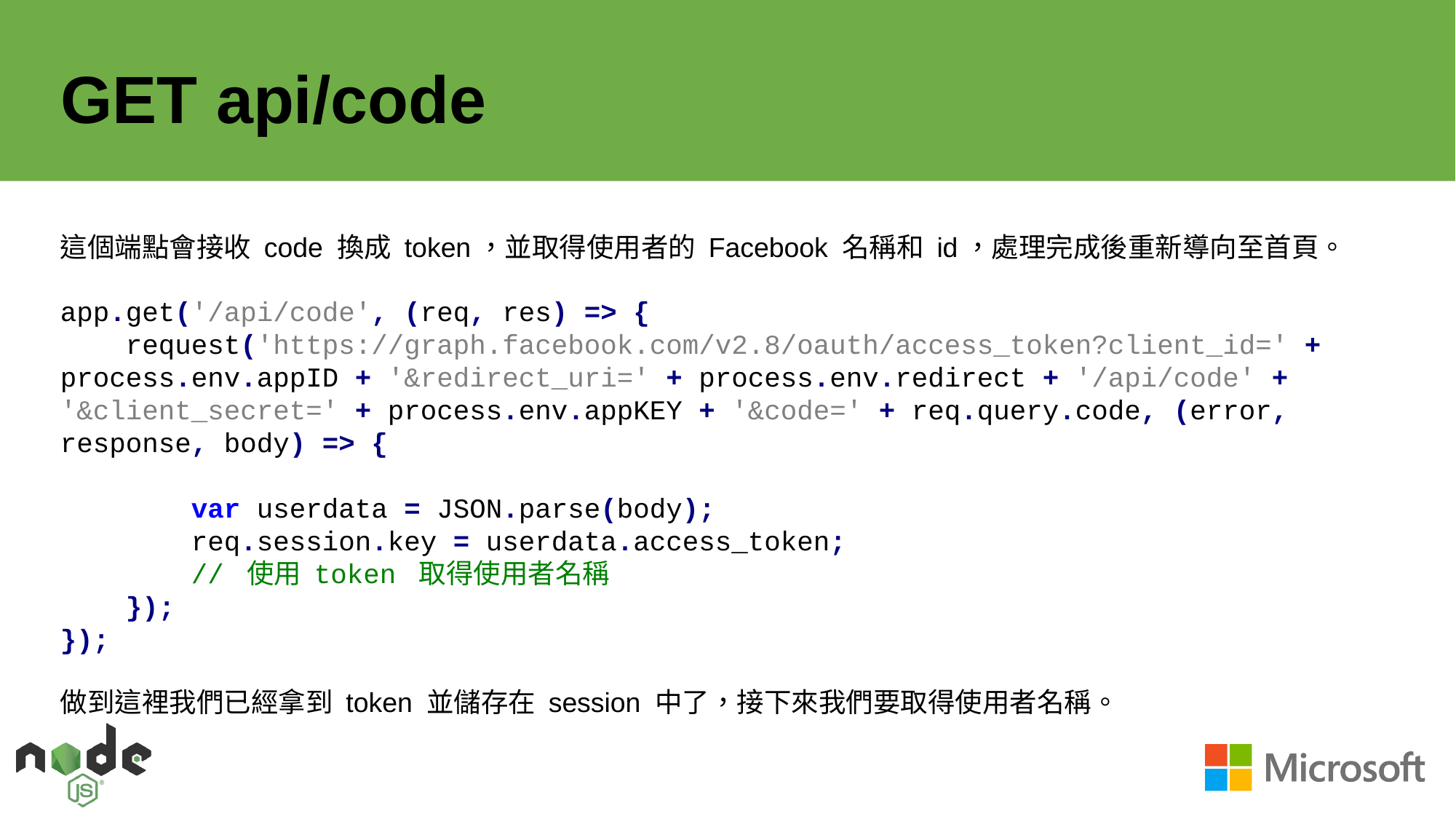

# GET api/code
這個端點會接收 code 換成 token，並取得使用者的 Facebook 名稱和 id，處理完成後重新導向至首頁。
app.get('/api/code', (req, res) => {
    request('https://graph.facebook.com/v2.8/oauth/access_token?client_id=' + process.env.appID + '&redirect_uri=' + process.env.redirect + '/api/code' + '&client_secret=' + process.env.appKEY + '&code=' + req.query.code, (error, response, body) => {

        var userdata = JSON.parse(body);
        req.session.key = userdata.access_token;
        // 使用 token 取得使用者名稱
    });
});
做到這裡我們已經拿到 token 並儲存在 session 中了，接下來我們要取得使用者名稱。